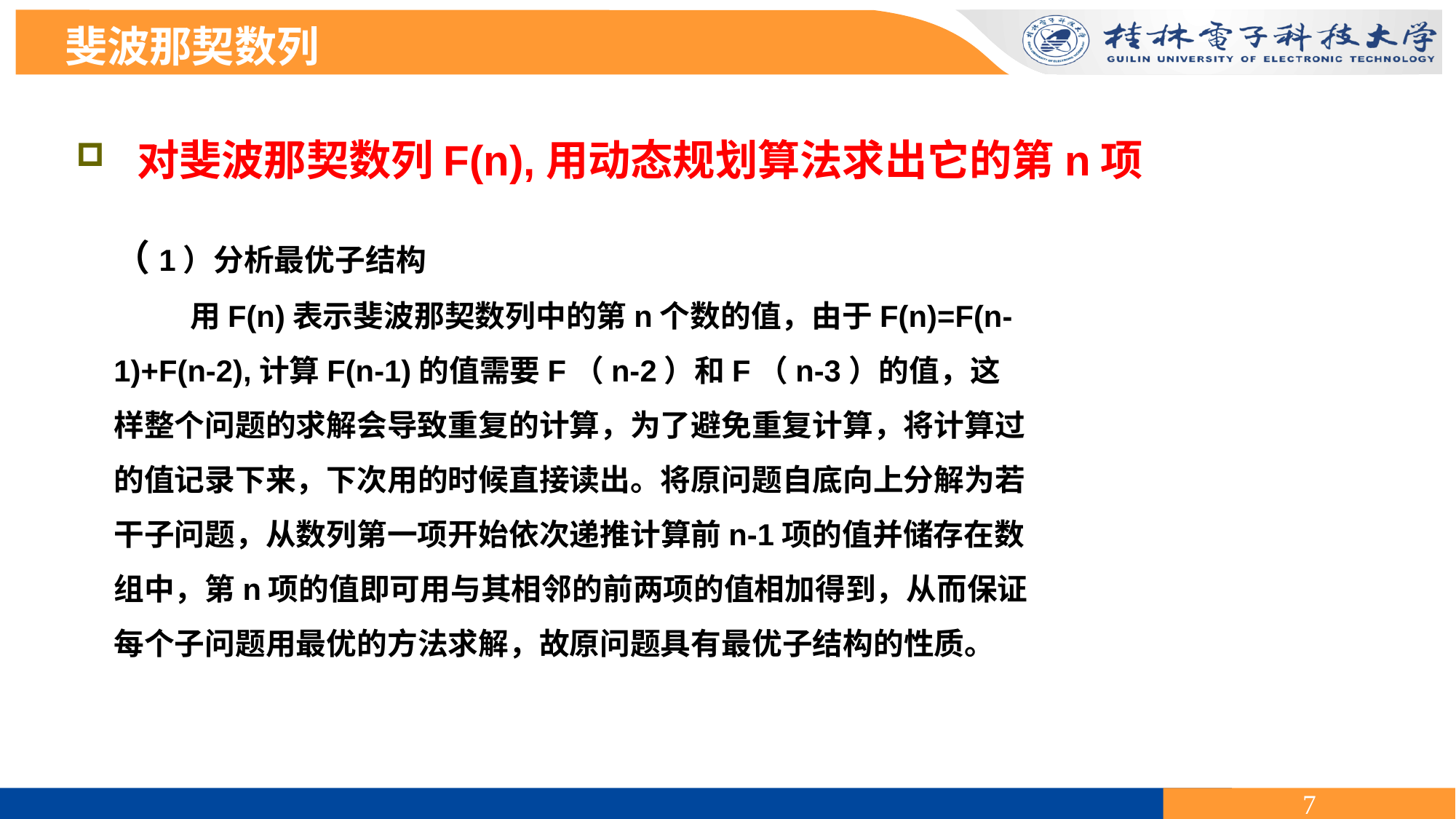

斐波那契数列
 对斐波那契数列F(n),用动态规划算法求出它的第n项
（1）分析最优子结构
          用F(n)表示斐波那契数列中的第n个数的值，由于F(n)=F(n-1)+F(n-2),计算F(n-1)的值需要F（n-2）和F（n-3）的值，这样整个问题的求解会导致重复的计算，为了避免重复计算，将计算过的值记录下来，下次用的时候直接读出。将原问题自底向上分解为若干子问题，从数列第一项开始依次递推计算前n-1项的值并储存在数组中，第n项的值即可用与其相邻的前两项的值相加得到，从而保证每个子问题用最优的方法求解，故原问题具有最优子结构的性质。